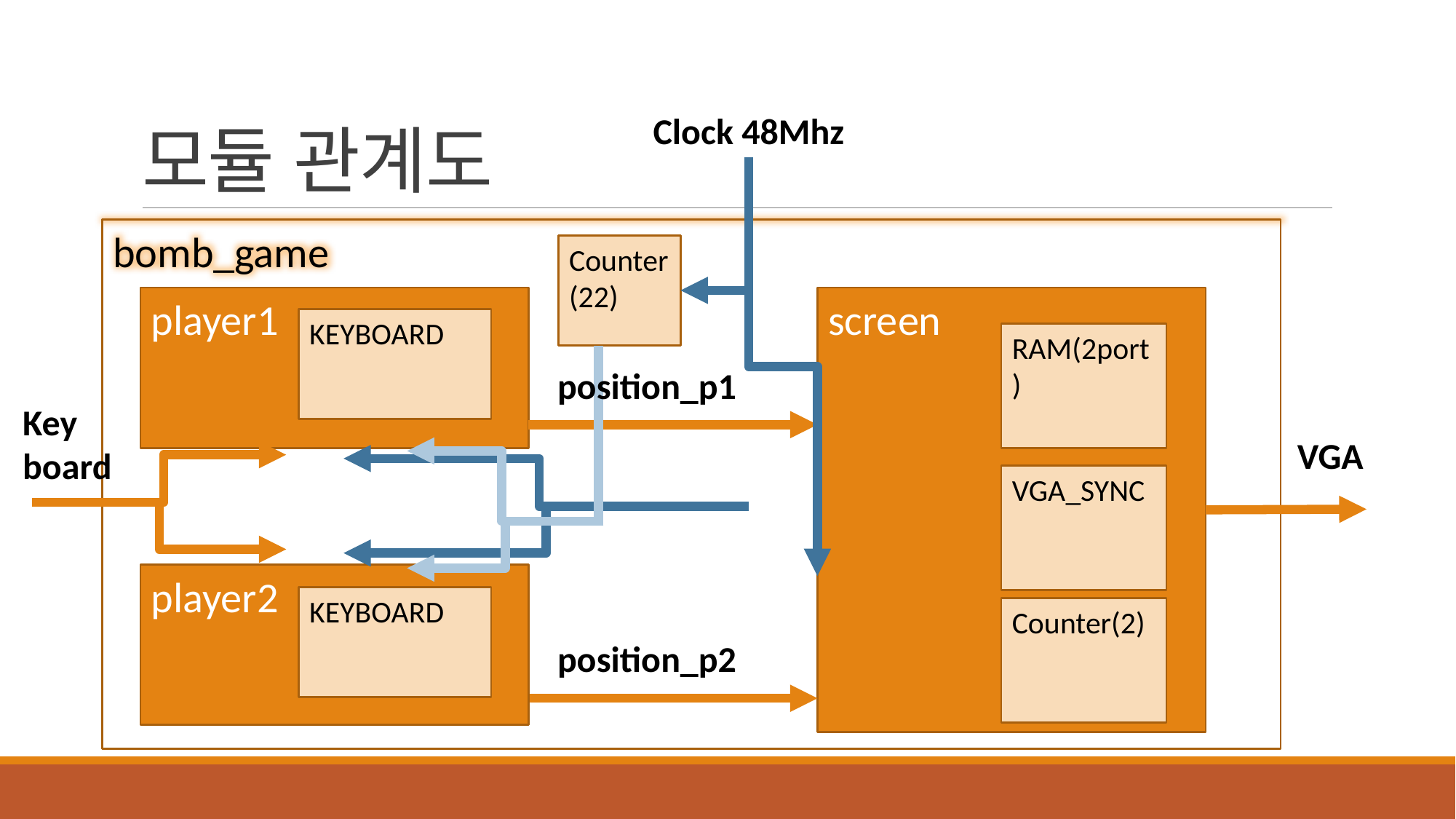

# 모듈 관계도
Clock 48Mhz
bomb_game
Counter(22)
player1
screen
KEYBOARD
RAM(2port)
position_p1
Key
board
VGA
VGA_SYNC
player2
KEYBOARD
Counter(2)
position_p2